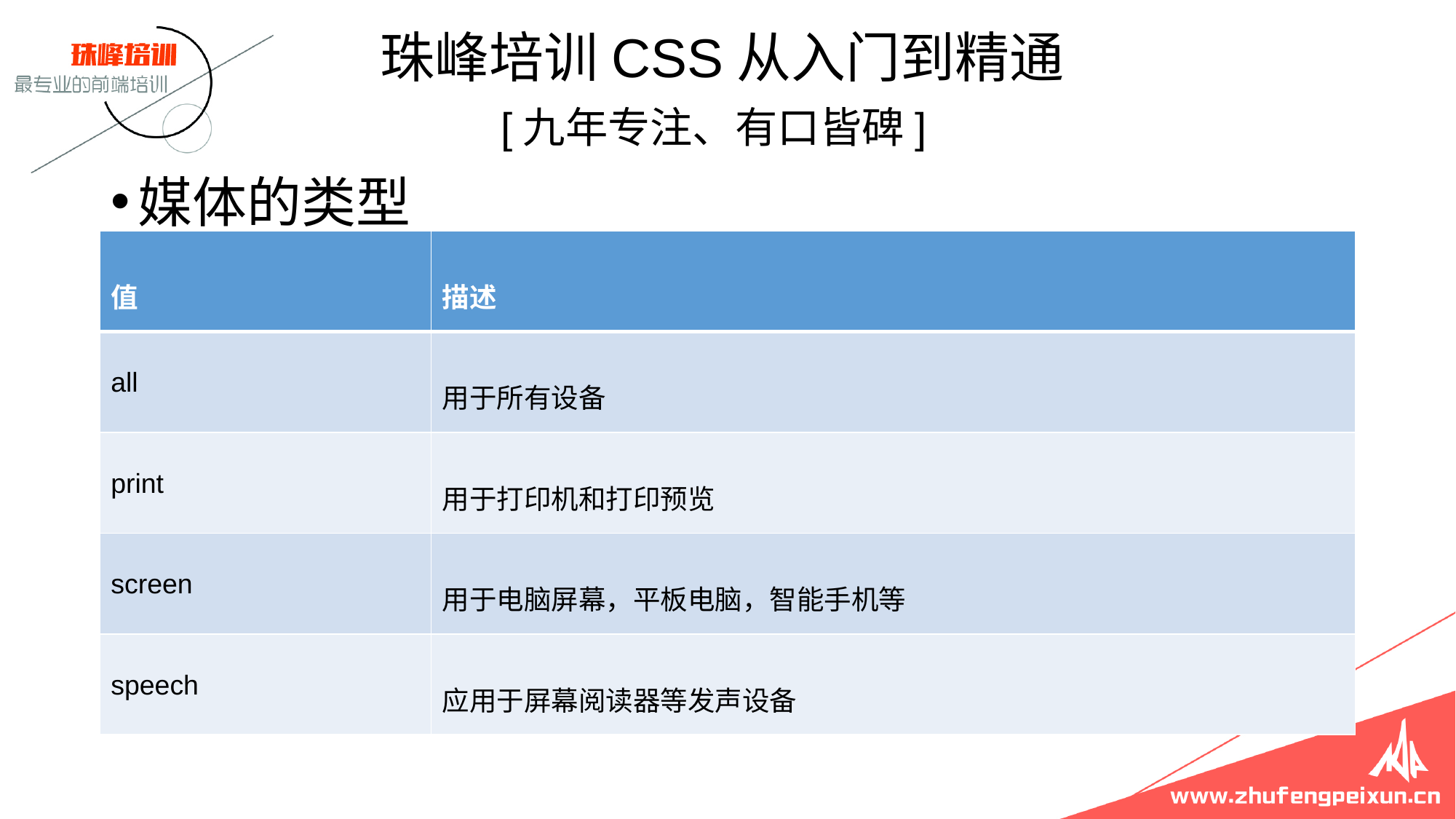

珠峰培训CSS从入门到精通
        [九年专注、有口皆碑]
媒体的类型

| 值 | 描述 |
| --- | --- |
| all | 用于所有设备 |
| print | 用于打印机和打印预览 |
| screen | 用于电脑屏幕，平板电脑，智能手机等 |
| speech | 应用于屏幕阅读器等发声设备 |